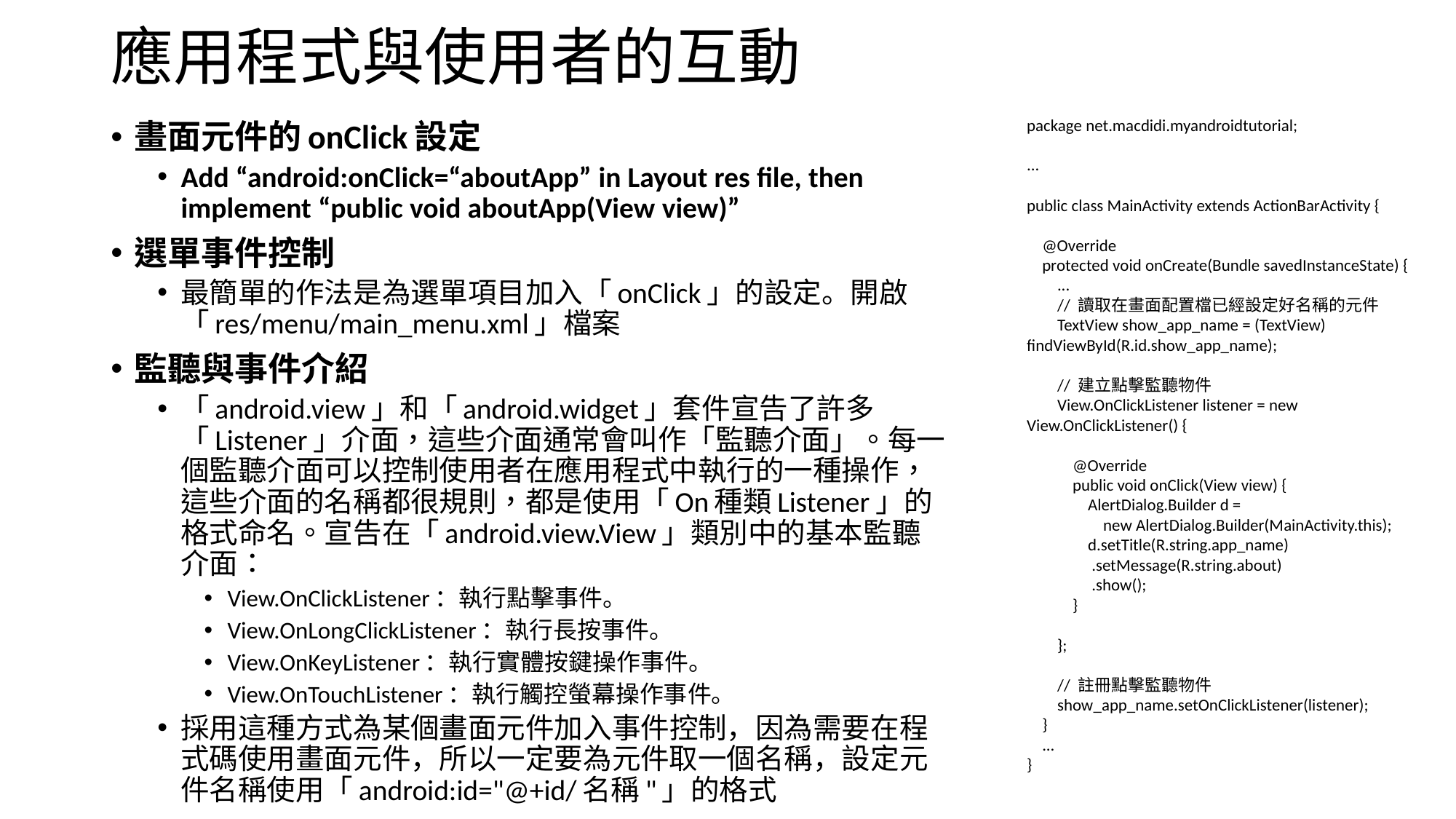

# 應用程式與使用者的互動
package net.macdidi.myandroidtutorial;

...

public class MainActivity extends ActionBarActivity {

    @Override
    protected void onCreate(Bundle savedInstanceState) {
        ...
        // 讀取在畫面配置檔已經設定好名稱的元件
        TextView show_app_name = (TextView) findViewById(R.id.show_app_name);

        // 建立點擊監聽物件
        View.OnClickListener listener = new View.OnClickListener() {

            @Override
            public void onClick(View view) {
                AlertDialog.Builder d =
                    new AlertDialog.Builder(MainActivity.this);
                d.setTitle(R.string.app_name)
                 .setMessage(R.string.about)
                 .show();
            }

        };

        // 註冊點擊監聽物件
        show_app_name.setOnClickListener(listener);
    }
    ...
}
畫面元件的onClick設定
Add “android:onClick=“aboutApp” in Layout res file, then implement “public void aboutApp(View view)”
選單事件控制
最簡單的作法是為選單項目加入「onClick」的設定。開啟「res/menu/main_menu.xml」檔案
監聽與事件介紹
「android.view」和「android.widget」套件宣告了許多「Listener」介面，這些介面通常會叫作「監聽介面」。每一個監聽介面可以控制使用者在應用程式中執行的一種操作，這些介面的名稱都很規則，都是使用「On種類Listener」的格式命名。宣告在「android.view.View」類別中的基本監聽介面：
View.OnClickListener：執行點擊事件。
View.OnLongClickListener：執行長按事件。
View.OnKeyListener：執行實體按鍵操作事件。
View.OnTouchListener：執行觸控螢幕操作事件。
採用這種方式為某個畫面元件加入事件控制，因為需要在程式碼使用畫面元件，所以一定要為元件取一個名稱，設定元件名稱使用「android:id="@+id/名稱"」的格式